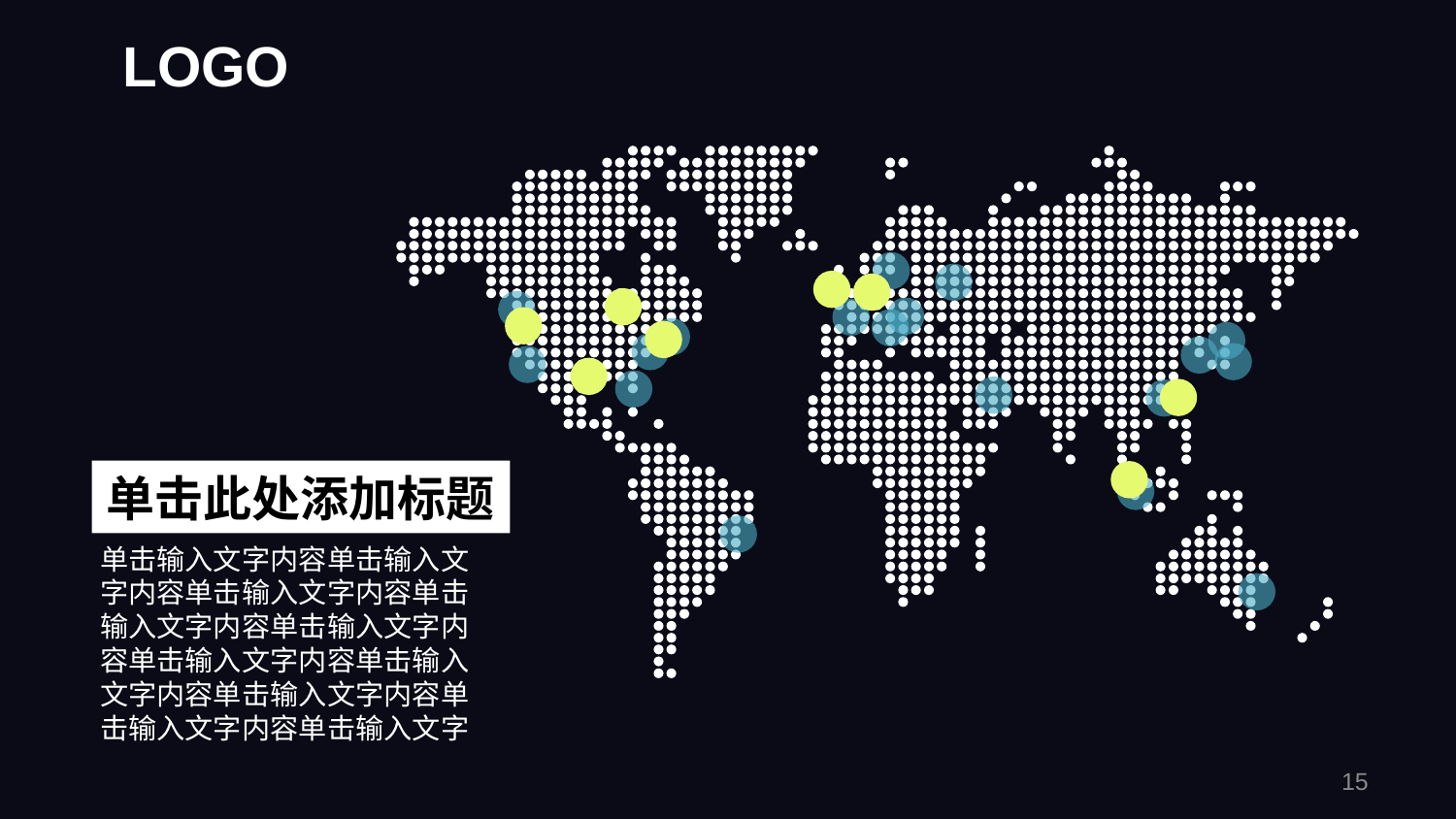

LOGO

单击此处添加标题
单击输入文字内容单击输入文字内容单击输入文字内容单击输入文字内容单击输入文字内容单击输入文字内容单击输入文字内容单击输入文字内容单击输入文字内容单击输入文字
15